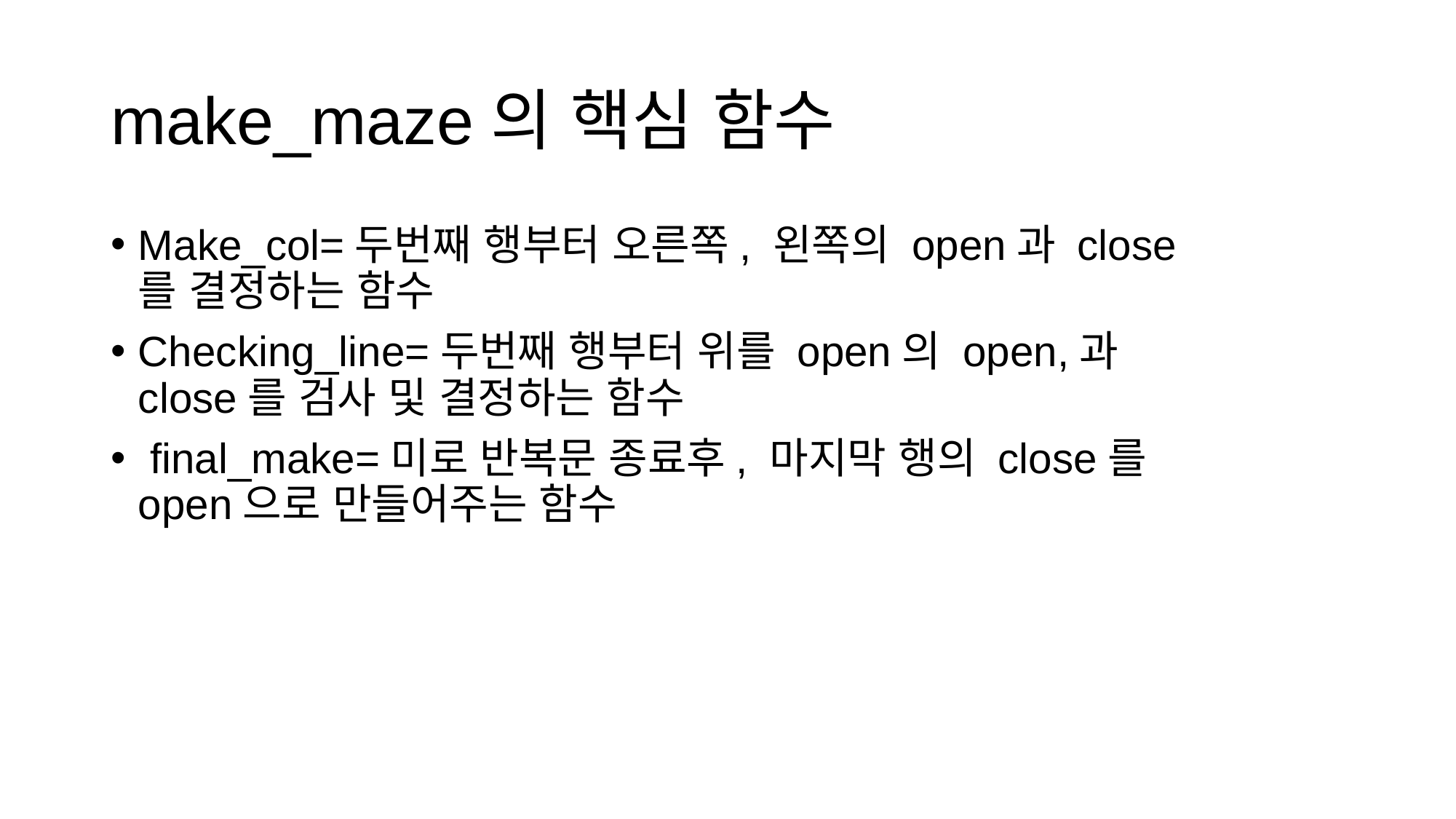

# make_maze의 핵심 함수
Make_col=두번째 행부터 오른쪽, 왼쪽의 open과 close를 결정하는 함수
Checking_line=두번째 행부터 위를 open의 open,과 close를 검사 및 결정하는 함수
 final_make=미로 반복문 종료후, 마지막 행의 close를 open으로 만들어주는 함수